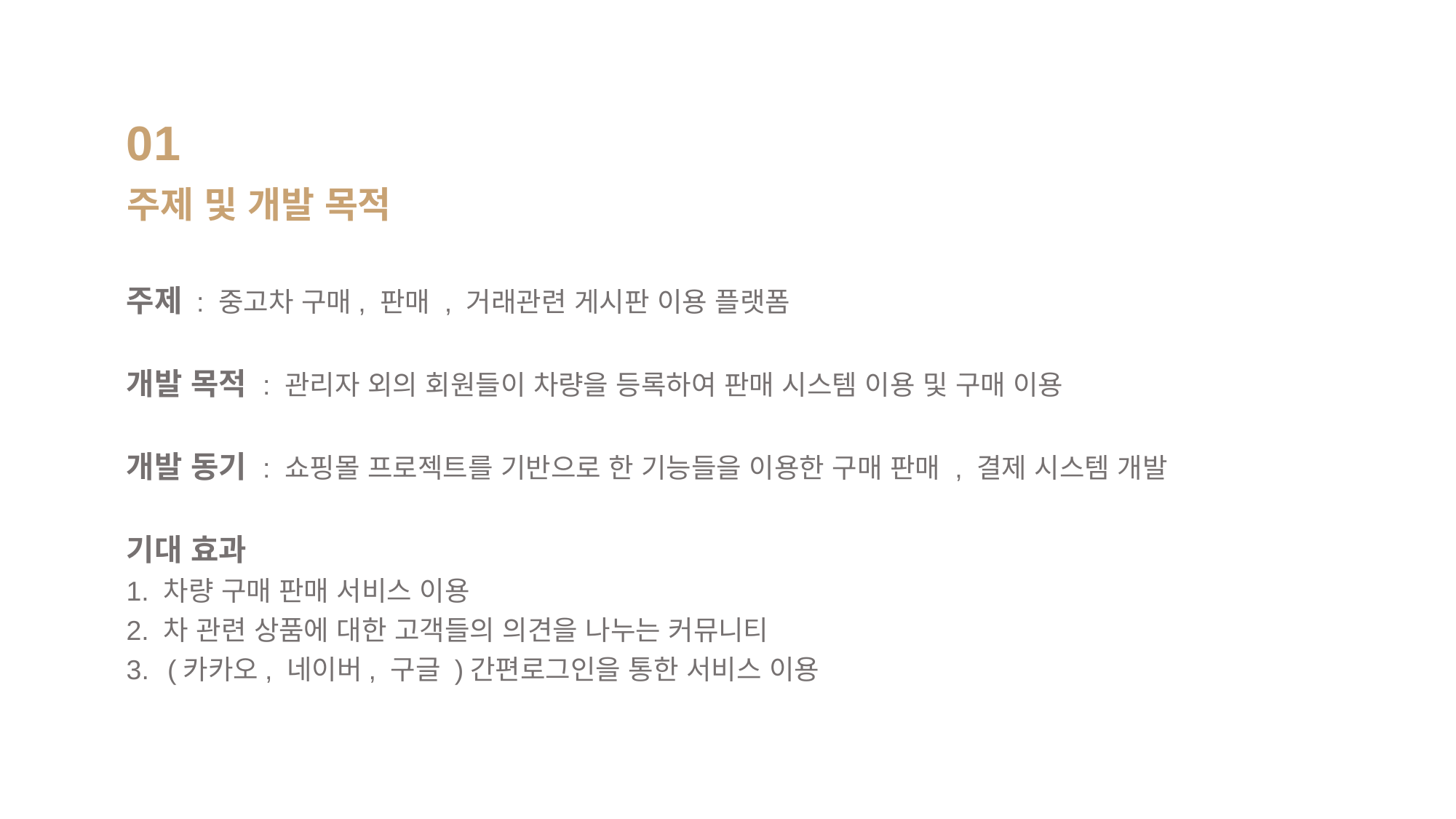

01
주제 및 개발 목적
주제 : 중고차 구매, 판매 , 거래관련 게시판 이용 플랫폼

개발 목적 : 관리자 외의 회원들이 차량을 등록하여 판매 시스템 이용 및 구매 이용

개발 동기 : 쇼핑몰 프로젝트를 기반으로 한 기능들을 이용한 구매 판매 , 결제 시스템 개발

기대 효과
1. 차량 구매 판매 서비스 이용
2. 차 관련 상품에 대한 고객들의 의견을 나누는 커뮤니티
(카카오, 네이버, 구글 )간편로그인을 통한 서비스 이용